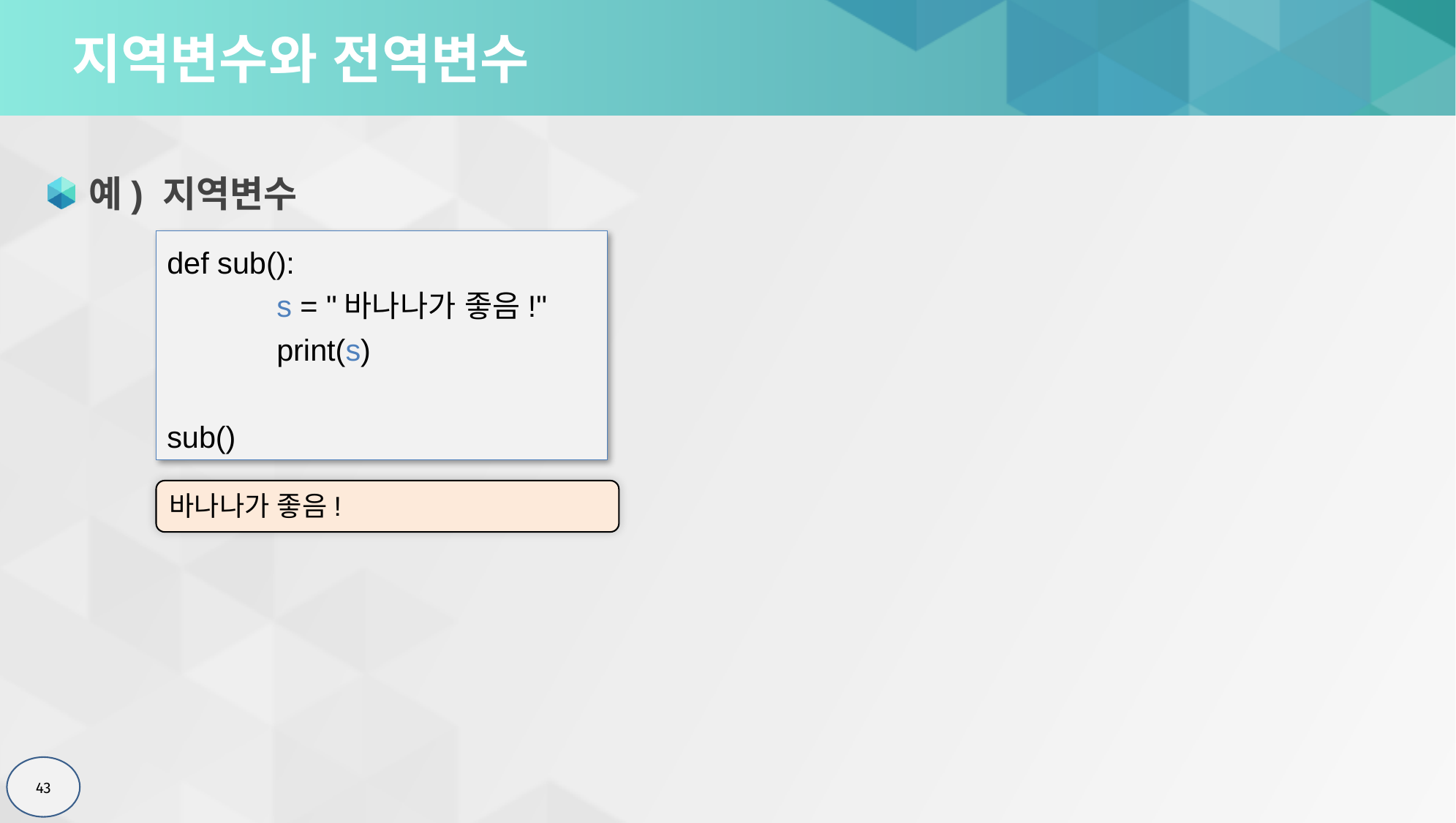

# 지역변수와 전역변수
예) 지역변수
def sub():
	s = "바나나가 좋음!"
	print(s)

sub()
바나나가 좋음!